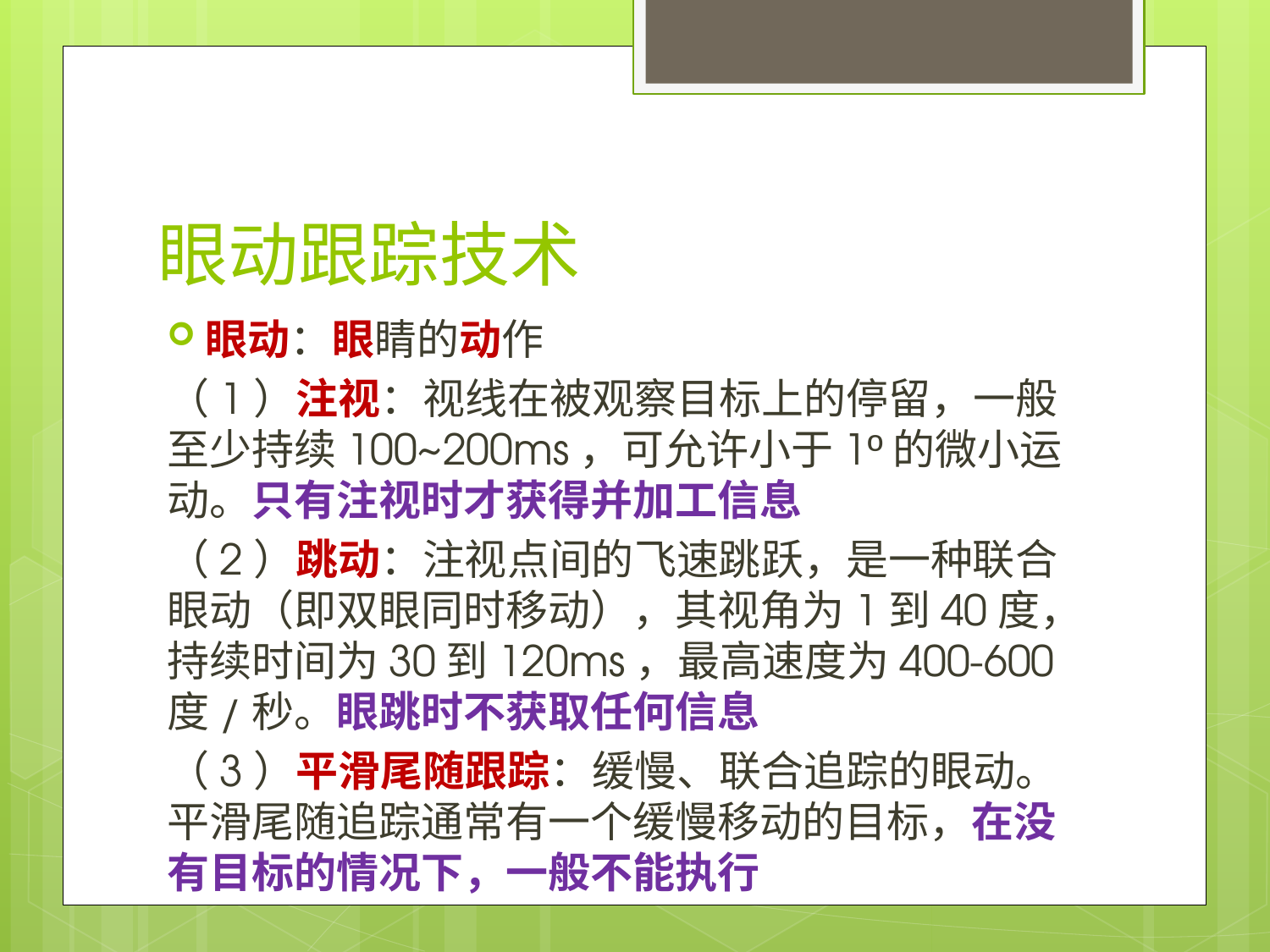

# 眼动跟踪技术
眼动：眼睛的动作
（1）注视：视线在被观察目标上的停留，一般至少持续100~200ms，可允许小于1º的微小运动。只有注视时才获得并加工信息
（2）跳动：注视点间的飞速跳跃，是一种联合眼动（即双眼同时移动），其视角为1到40度，持续时间为30到120ms，最高速度为400-600度/秒。眼跳时不获取任何信息
（3）平滑尾随跟踪：缓慢、联合追踪的眼动。平滑尾随追踪通常有一个缓慢移动的目标，在没有目标的情况下，一般不能执行